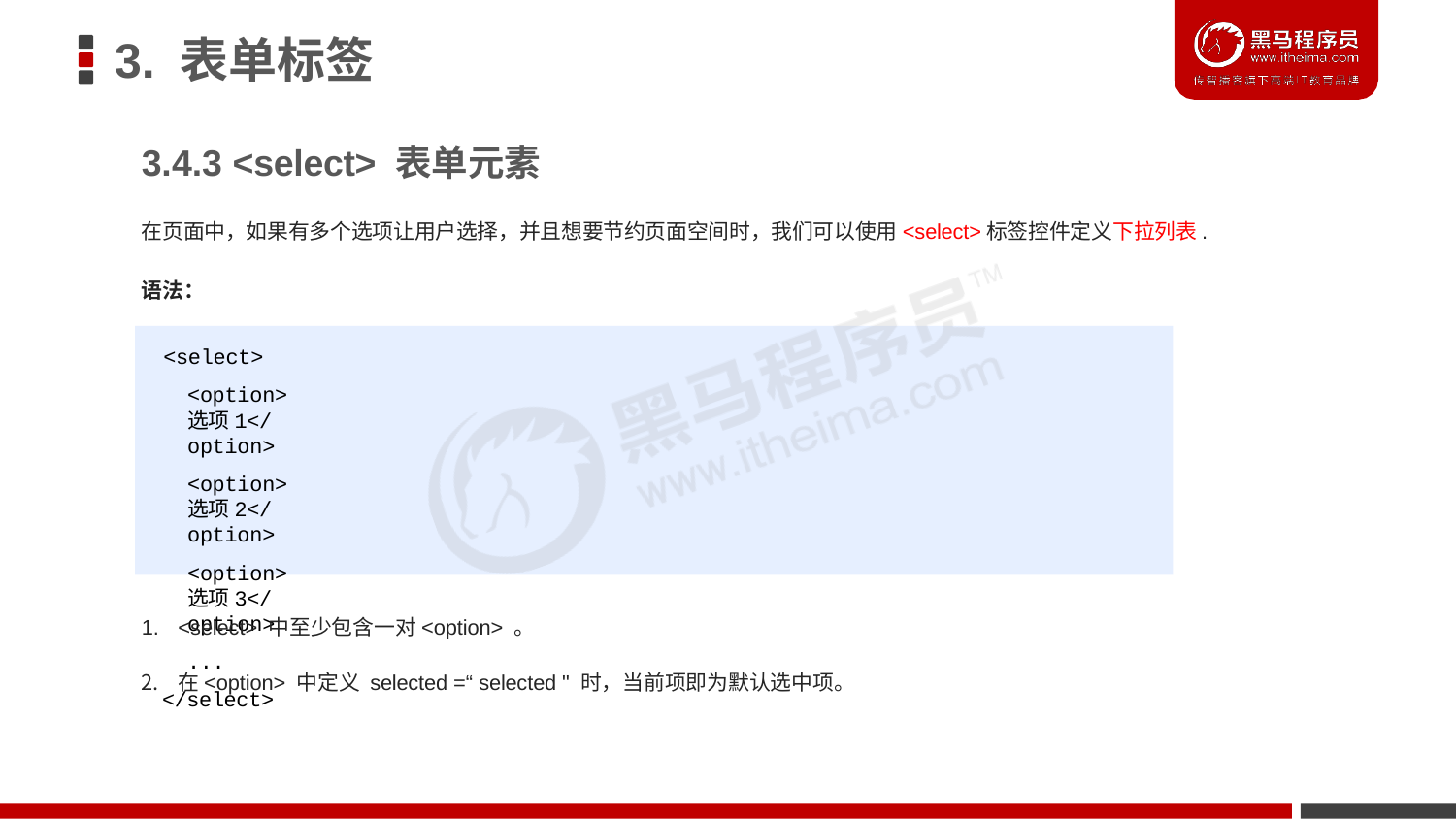

# 3. 表单标签
3.4.3 <select> 表单元素

在页面中，如果有多个选项让用户选择，并且想要节约页面空间时，我们可以使用<select>标签控件定义下拉列表.

语法：

<select>
<option>选项1</option>
<option>选项2</option>
<option>选项3</option>
...
</select>
<select> 中至少包含一对<option> 。

在<option> 中定义 selected =“ selected " 时，当前项即为默认选中项。